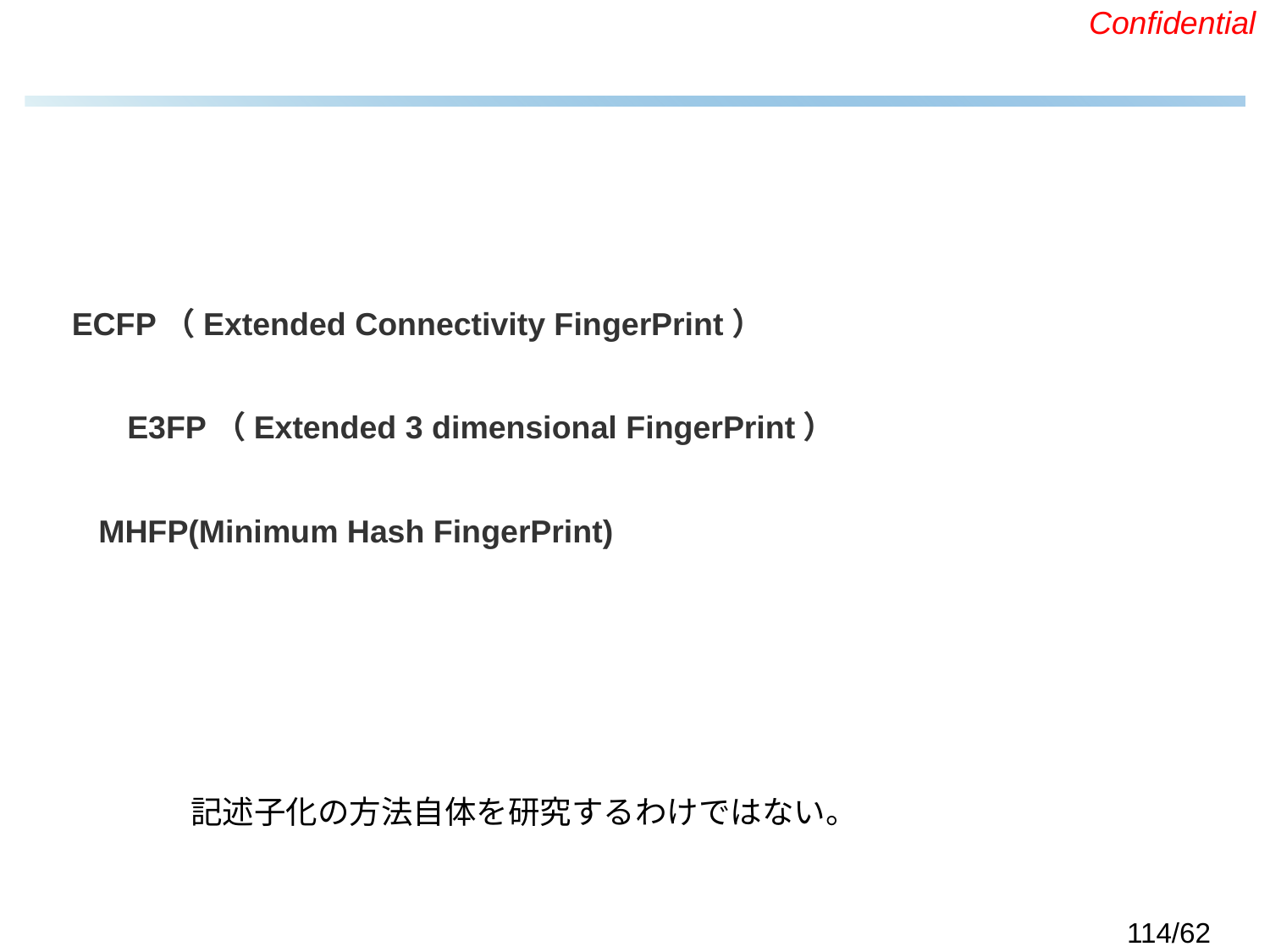

#
ECFP（Extended Connectivity FingerPrint）
E3FP（Extended 3 dimensional FingerPrint）
MHFP(Minimum Hash FingerPrint)
記述子化の方法自体を研究するわけではない。